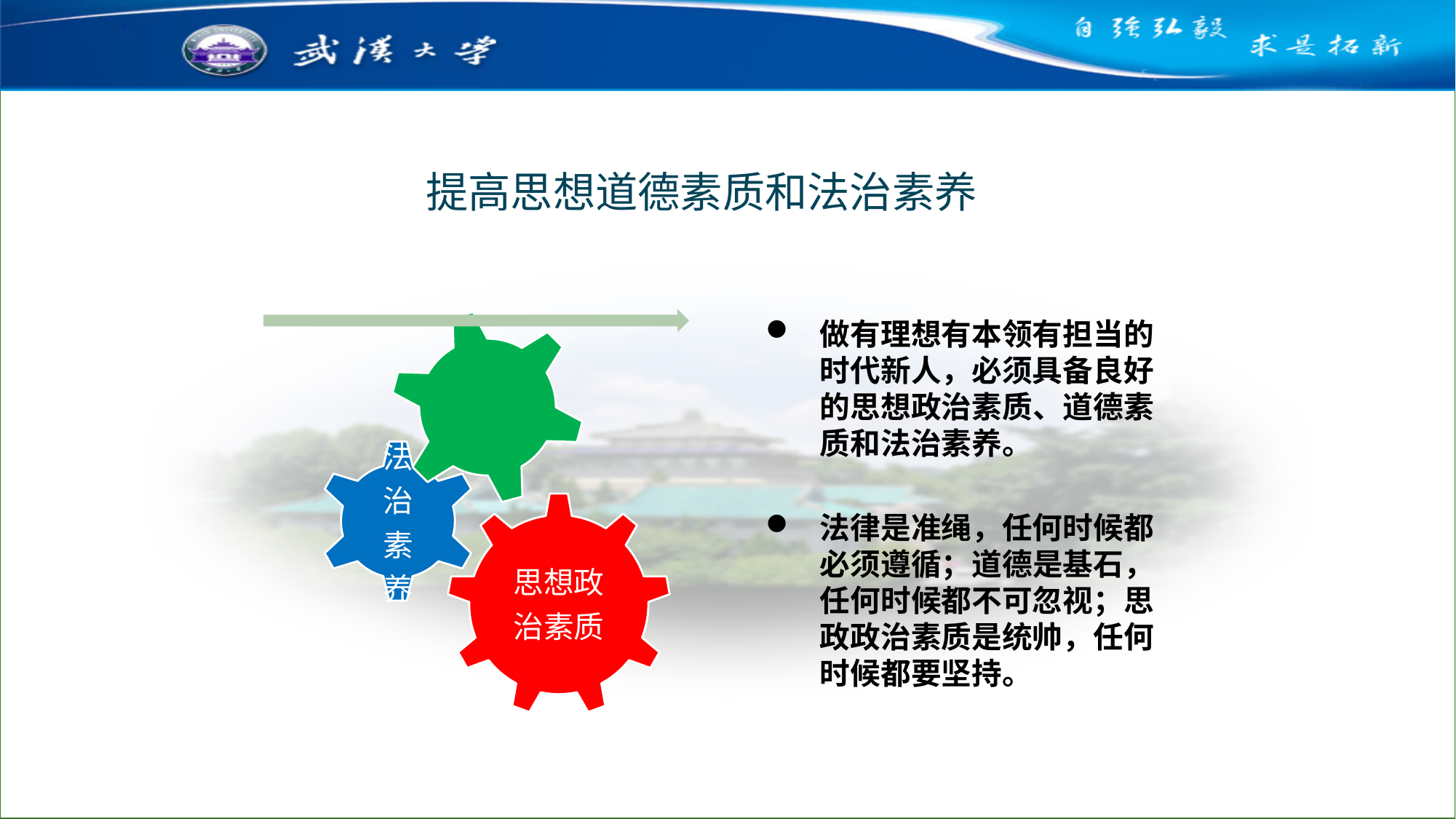

#
提高思想道德素质和法治素养
思想政治素质
法治素养
道德素质
做有理想有本领有担当的时代新人，必须具备良好的思想政治素质、道德素质和法治素养。

法律是准绳，任何时候都必须遵循；道德是基石，任何时候都不可忽视；思政政治素质是统帅，任何时候都要坚持。